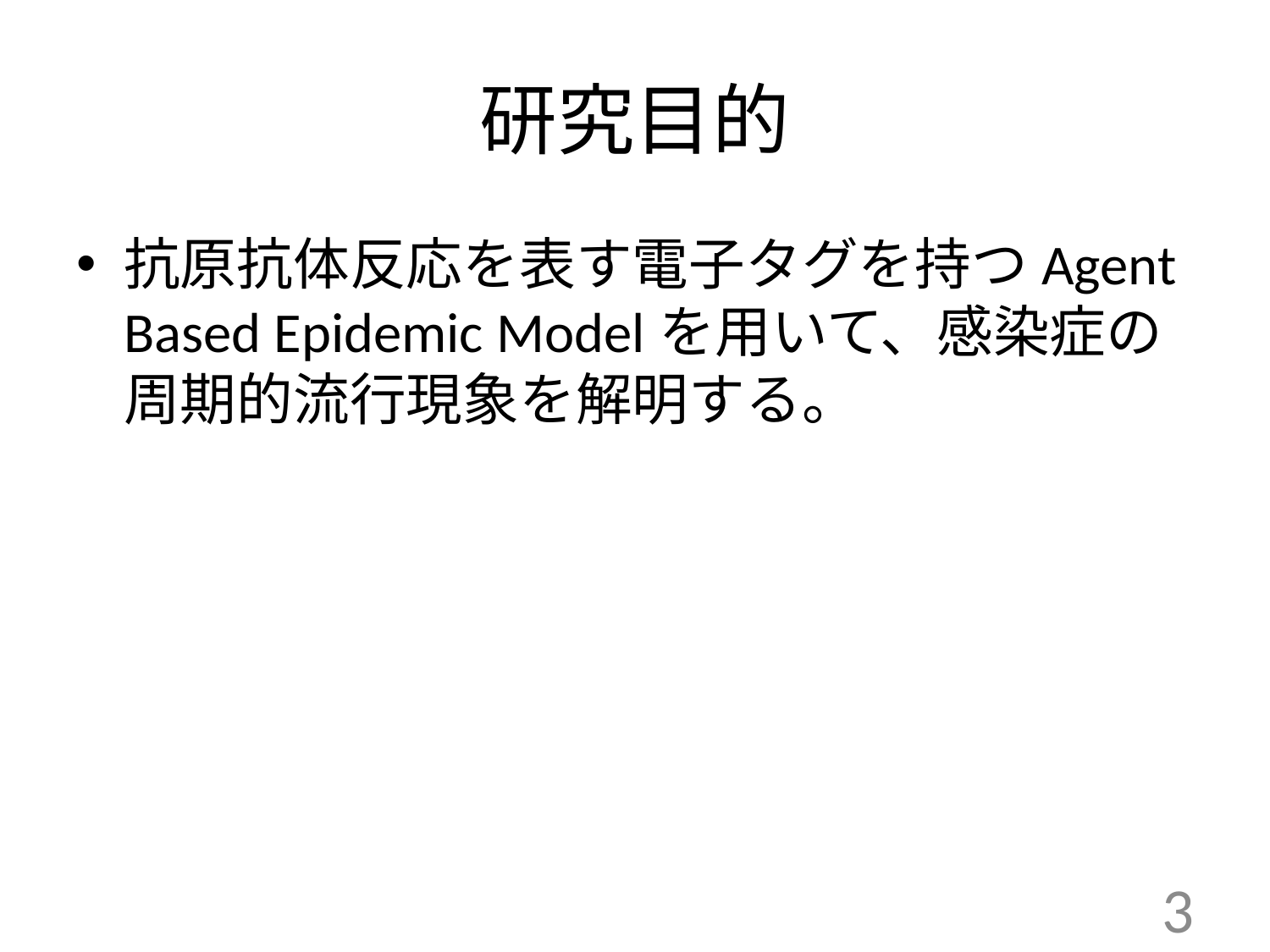

# 研究目的
抗原抗体反応を表す電子タグを持つAgent Based Epidemic Modelを用いて、感染症の周期的流行現象を解明する。
3